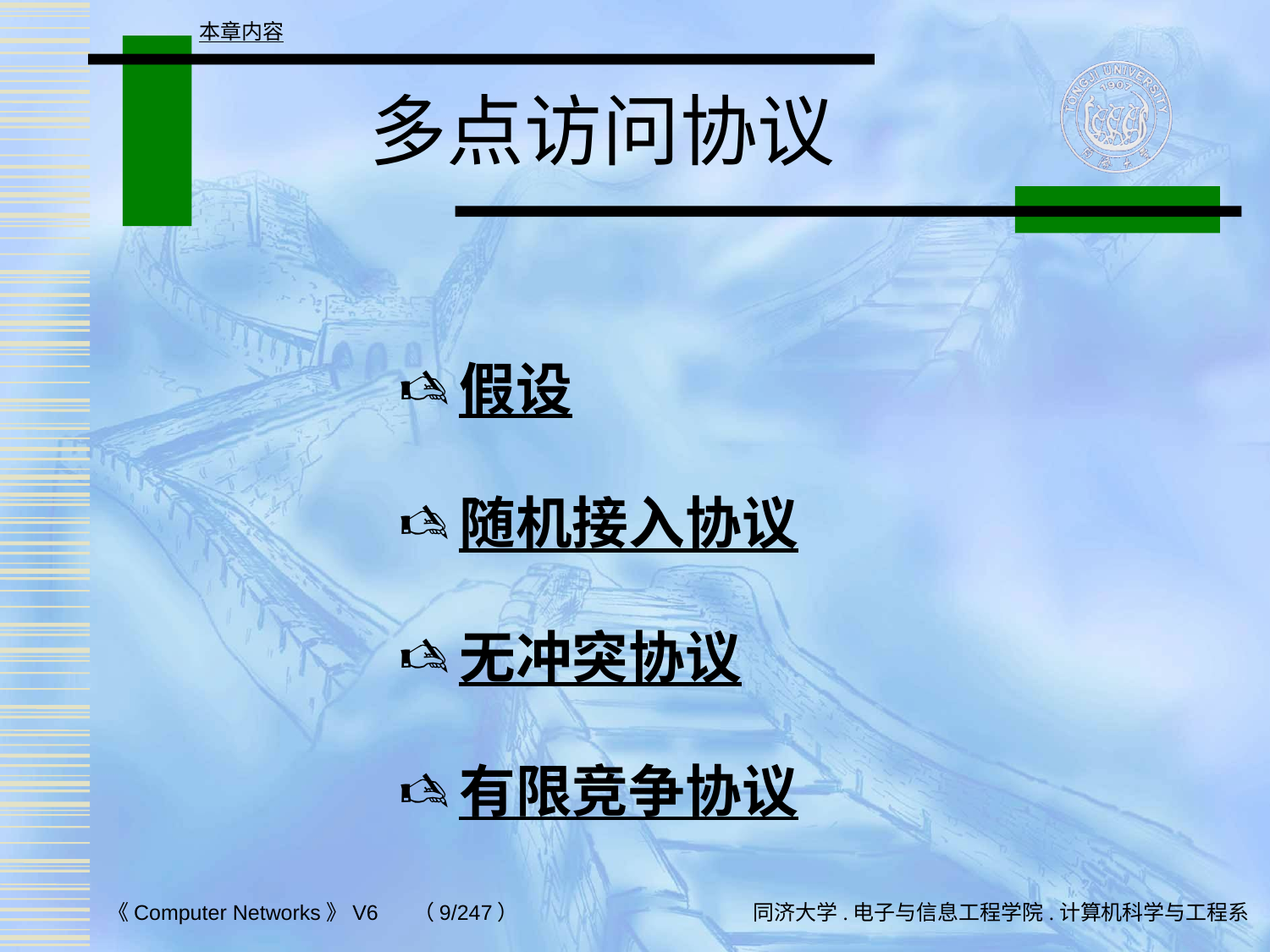

本章内容
# 多点访问协议
假设
随机接入协议
无冲突协议
有限竞争协议